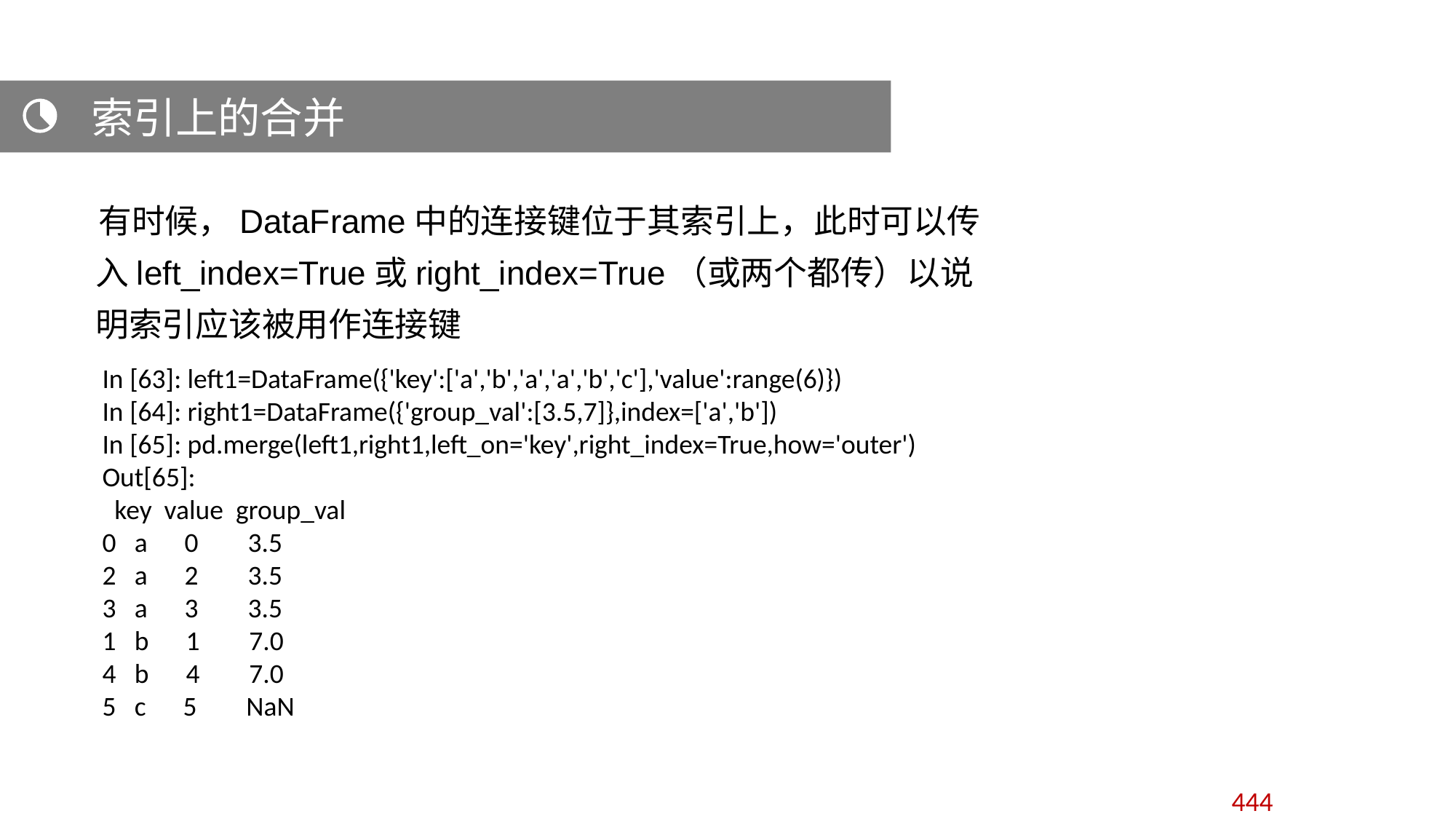

索引上的合并

   有时候，DataFrame中的连接键位于其索引上，此时可以传入left_index=True或right_index=True（或两个都传）以说明索引应该被用作连接键
In [63]: left1=DataFrame({'key':['a','b','a','a','b','c'],'value':range(6)})
In [64]: right1=DataFrame({'group_val':[3.5,7]},index=['a','b'])
In [65]: pd.merge(left1,right1,left_on='key',right_index=True,how='outer')
Out[65]:
  key  value  group_val
0   a      0        3.5
2   a      2        3.5
3   a      3        3.5
1   b      1        7.0
4   b      4        7.0
5   c      5        NaN

444